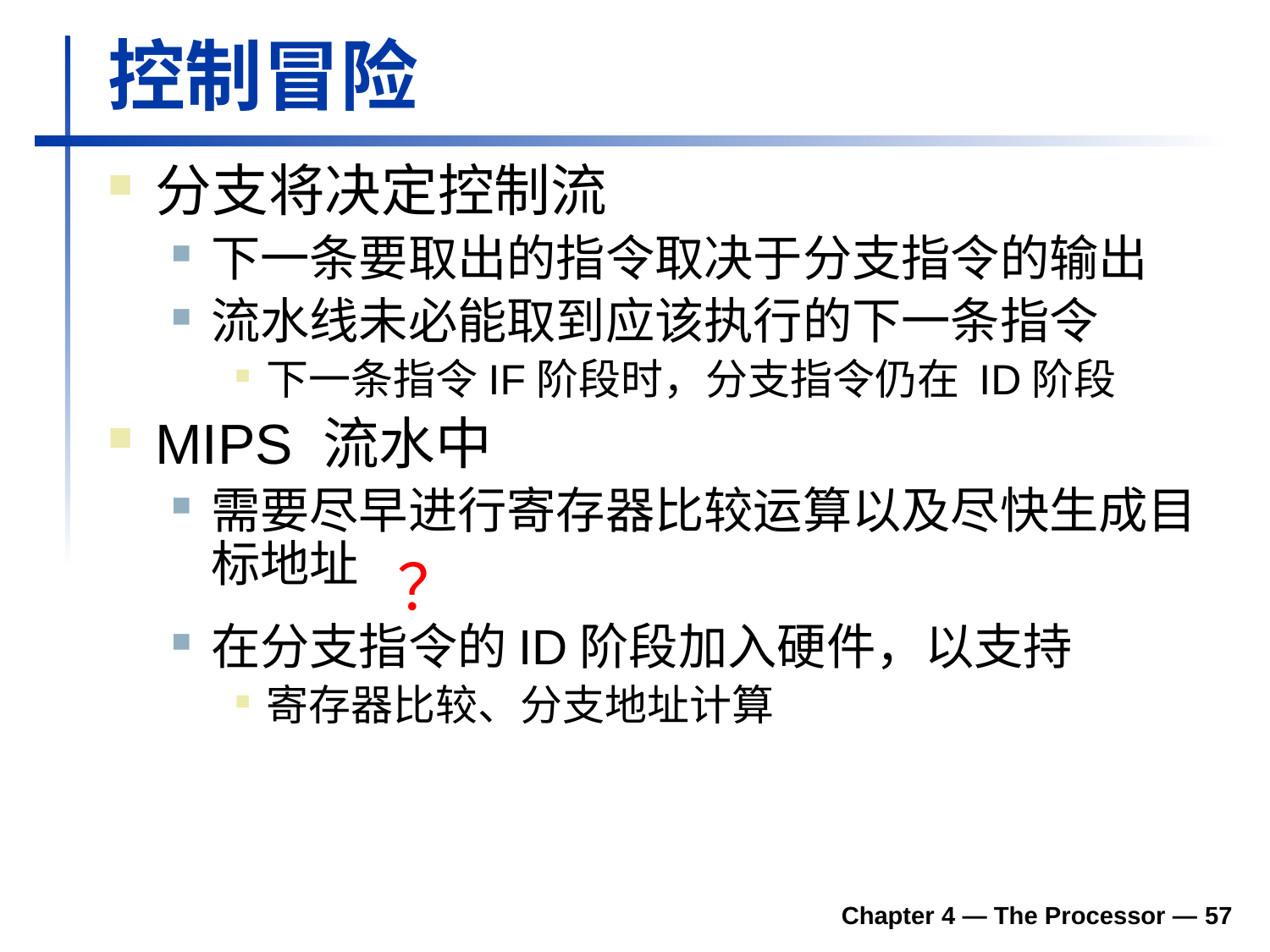

# 控制冒险
分支将决定控制流
下一条要取出的指令取决于分支指令的输出
流水线未必能取到应该执行的下一条指令
下一条指令IF阶段时，分支指令仍在 ID阶段
MIPS 流水中
需要尽早进行寄存器比较运算以及尽快生成目标地址
？
在分支指令的ID阶段加入硬件，以支持
寄存器比较、分支地址计算
Chapter 4 — The Processor — 57